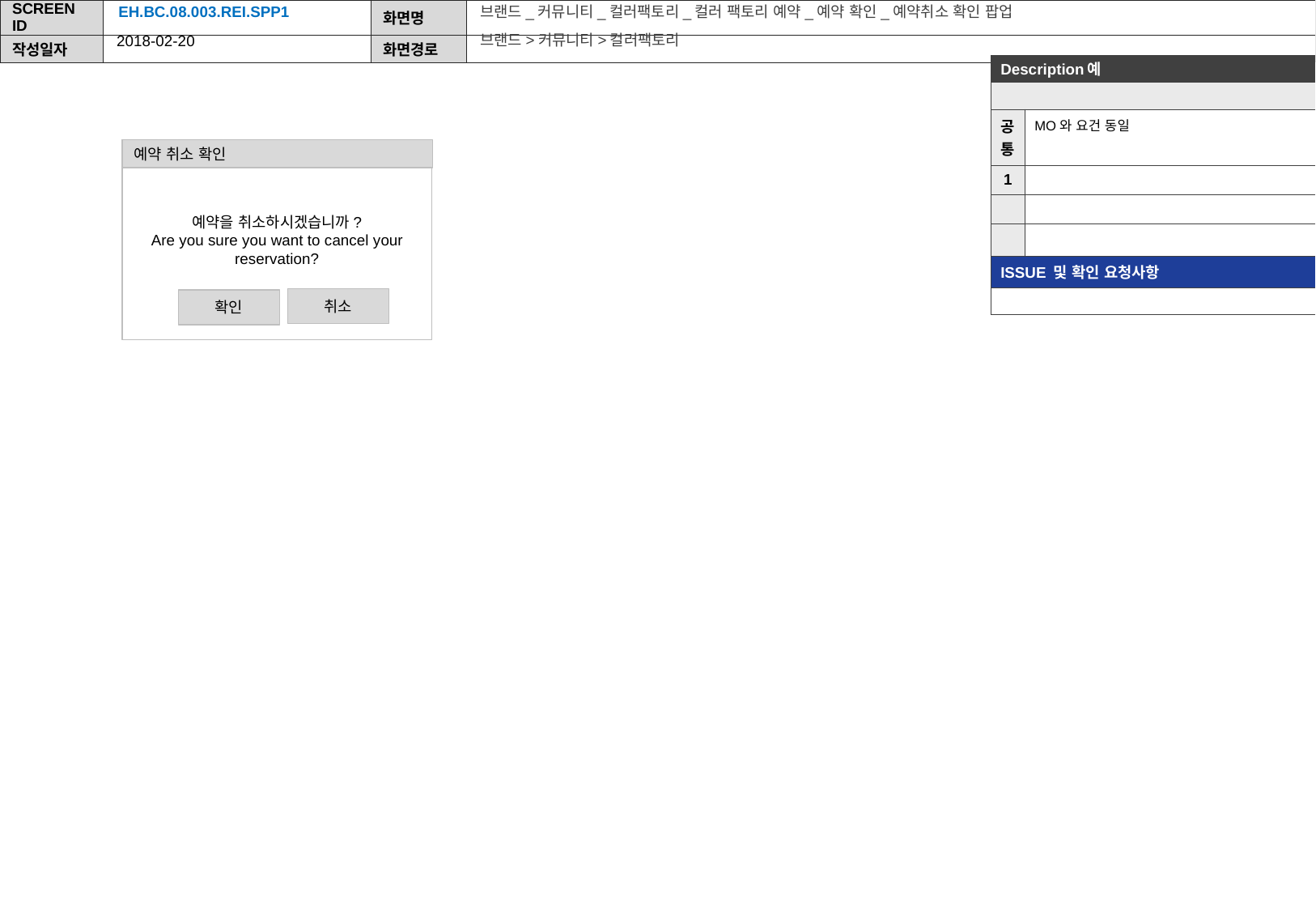

EH.BC.08.003.REI.SPP1
브랜드_커뮤니티_컬러팩토리_컬러 팩토리 예약_예약 확인_예약취소 확인 팝업
브랜드>커뮤니티>컬러팩토리
2018-02-20
| Description예 |  |
| --- | --- |
|  |  |
| 공통 | MO와 요건 동일 |
| 1 |  |
|  |  |
|  |  |
| ISSUE 및 확인 요청사항 |  |
|  |  |
예약을 취소하시겠습니까?
Are you sure you want to cancel your reservation?
예약 취소 확인
취소
확인